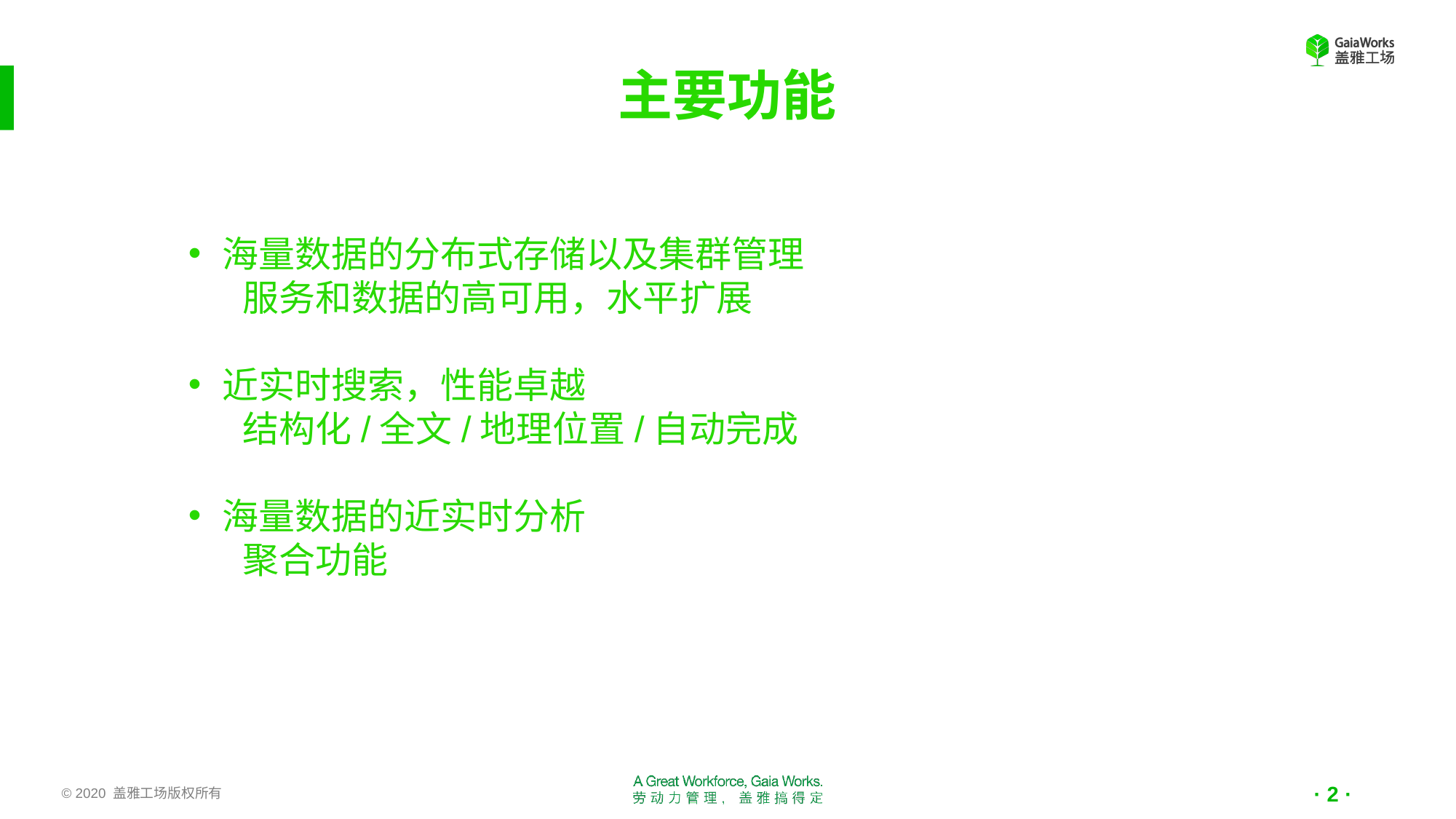

# 主要功能
海量数据的分布式存储以及集群管理
服务和数据的高可用，水平扩展

近实时搜索，性能卓越
结构化/全文/地理位置/自动完成

海量数据的近实时分析
聚合功能